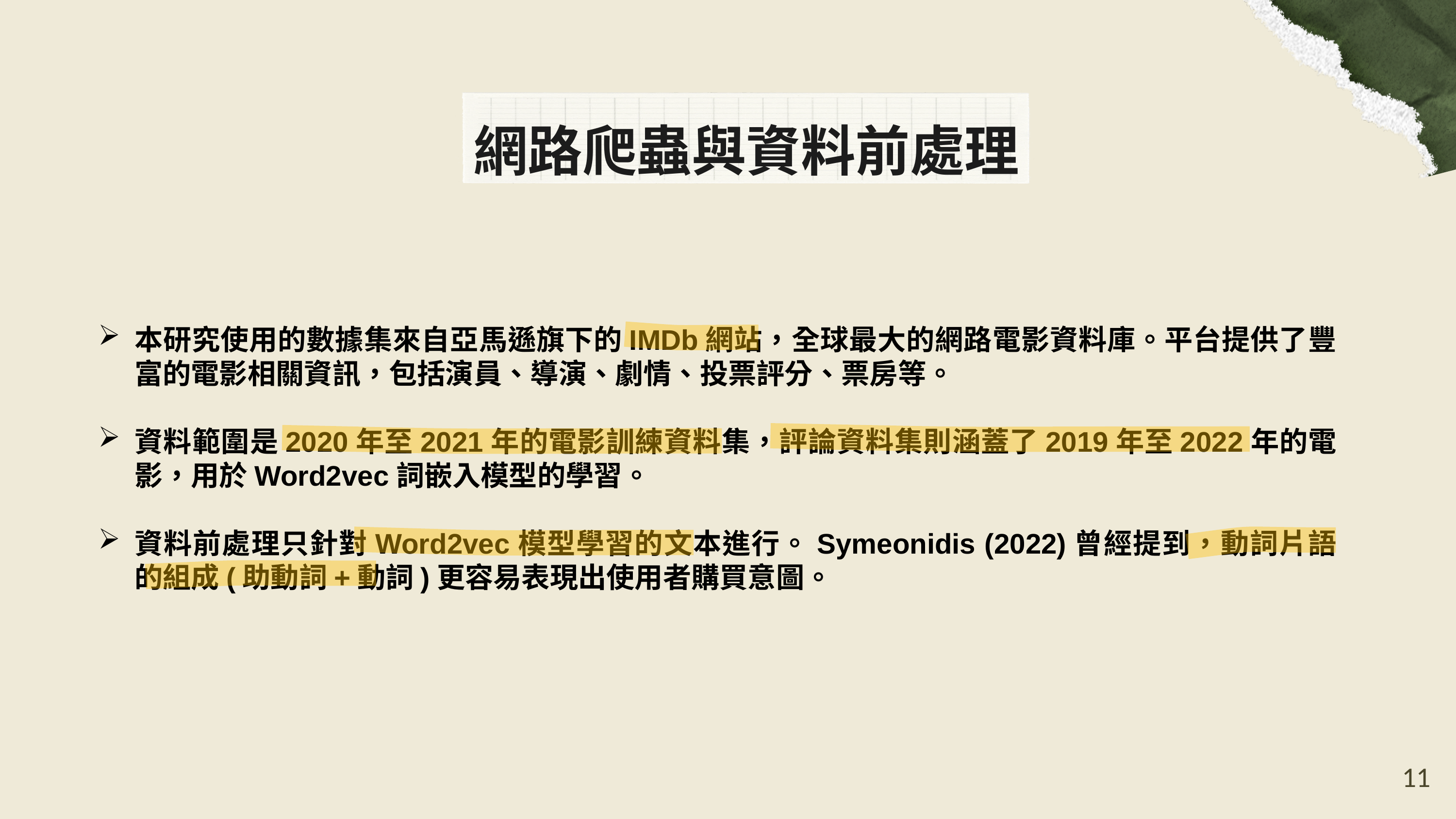

網路爬蟲與資料前處理
本研究使用的數據集來自亞馬遜旗下的IMDb網站，全球最大的網路電影資料庫。平台提供了豐富的電影相關資訊，包括演員、導演、劇情、投票評分、票房等。

資料範圍是2020年至2021年的電影訓練資料集，評論資料集則涵蓋了2019年至2022年的電影，用於Word2vec詞嵌入模型的學習。

資料前處理只針對Word2vec模型學習的文本進行。Symeonidis (2022)曾經提到，動詞片語的組成(助動詞+動詞)更容易表現出使用者購買意圖。

11